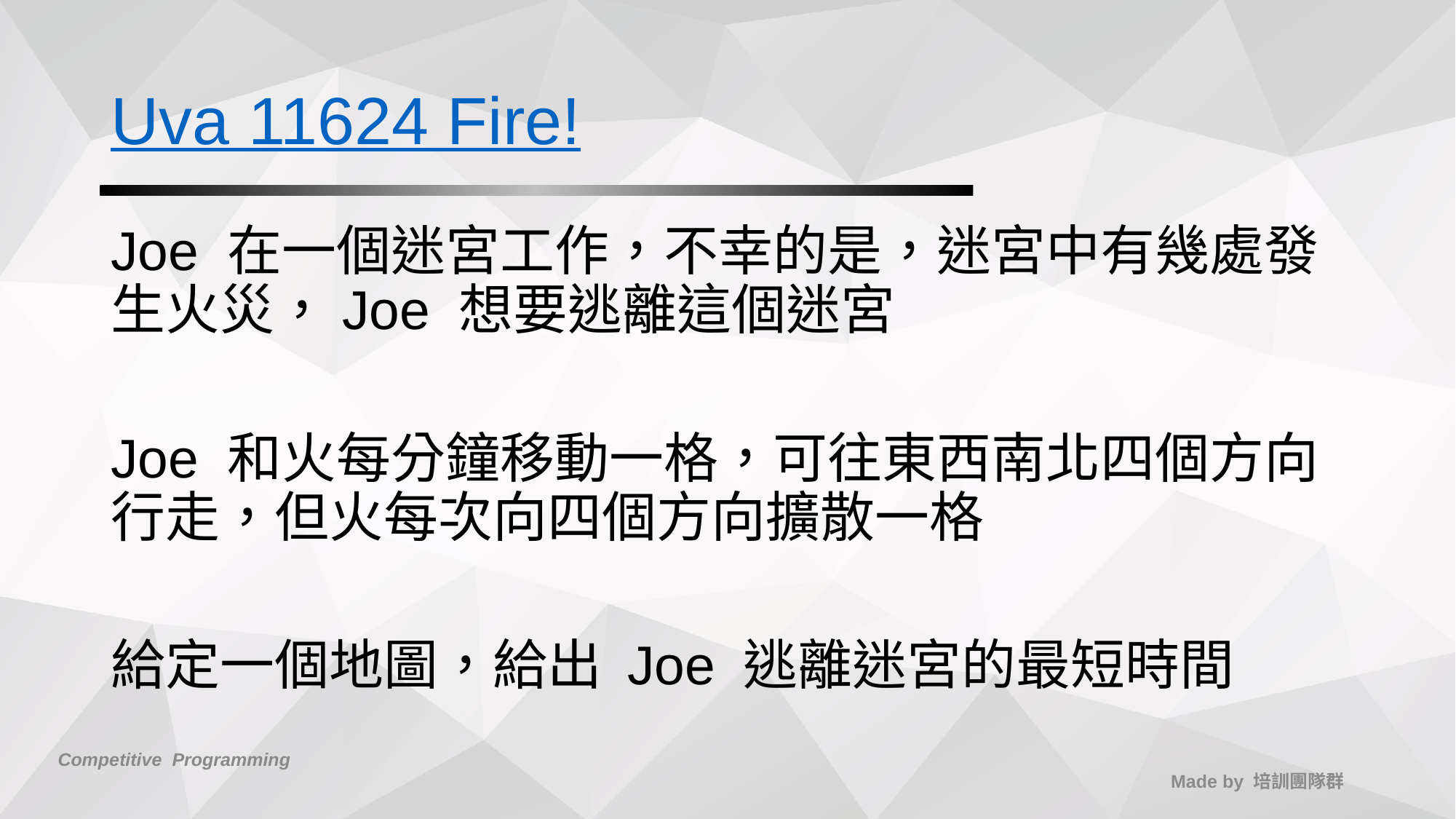

# Uva 11624 Fire!
Joe 在一個迷宮工作，不幸的是，迷宮中有幾處發生火災，Joe 想要逃離這個迷宮

Joe 和火每分鐘移動一格，可往東西南北四個方向行走，但火每次向四個方向擴散一格

給定一個地圖，給出 Joe 逃離迷宮的最短時間